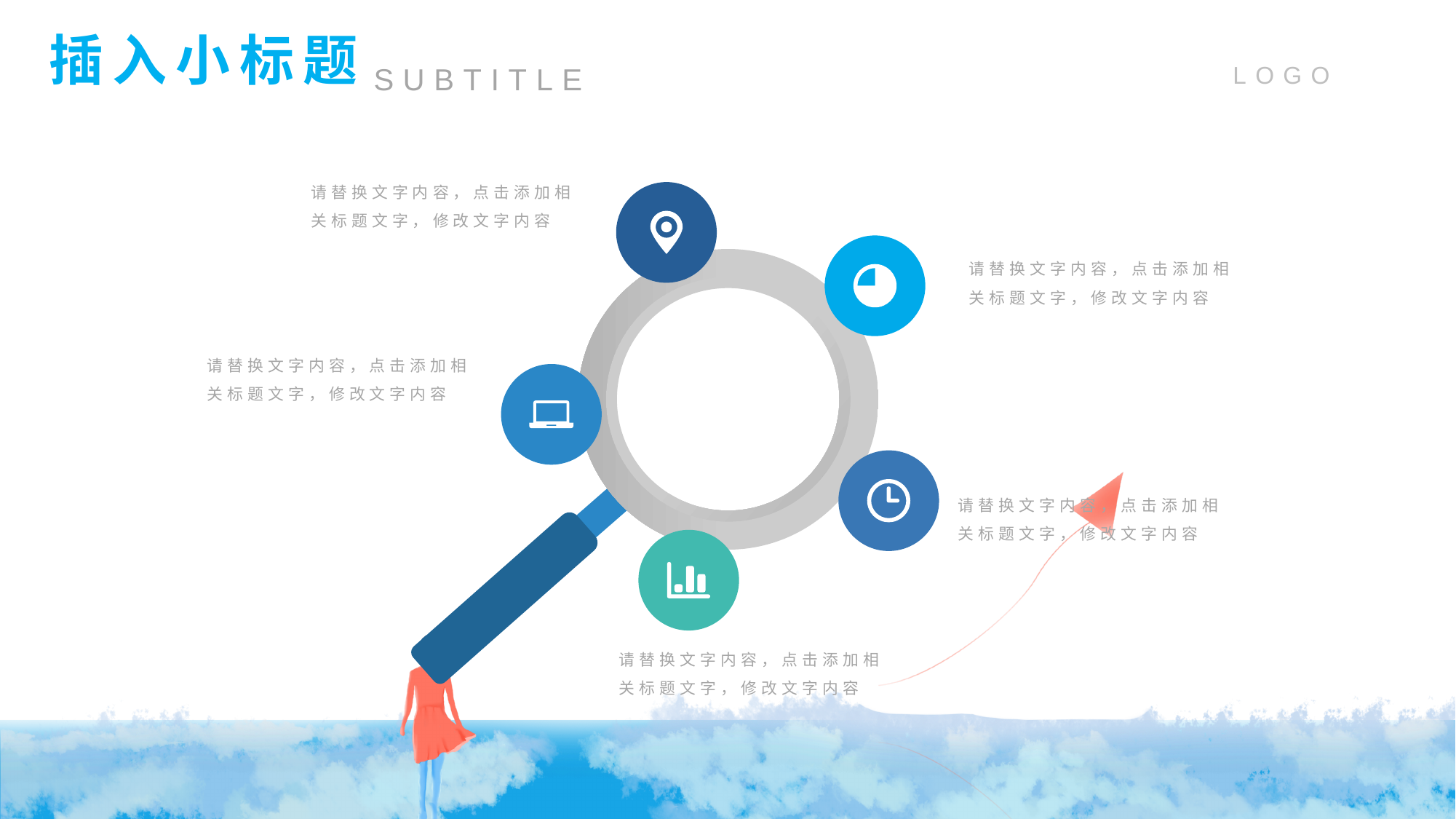

插入小标题
SUBTITLE
请替换文字内容，点击添加相关标题文字，修改文字内容

请替换文字内容，点击添加相关标题文字，修改文字内容
请替换文字内容，点击添加相关标题文字，修改文字内容

请替换文字内容，点击添加相关标题文字，修改文字内容

请替换文字内容，点击添加相关标题文字，修改文字内容